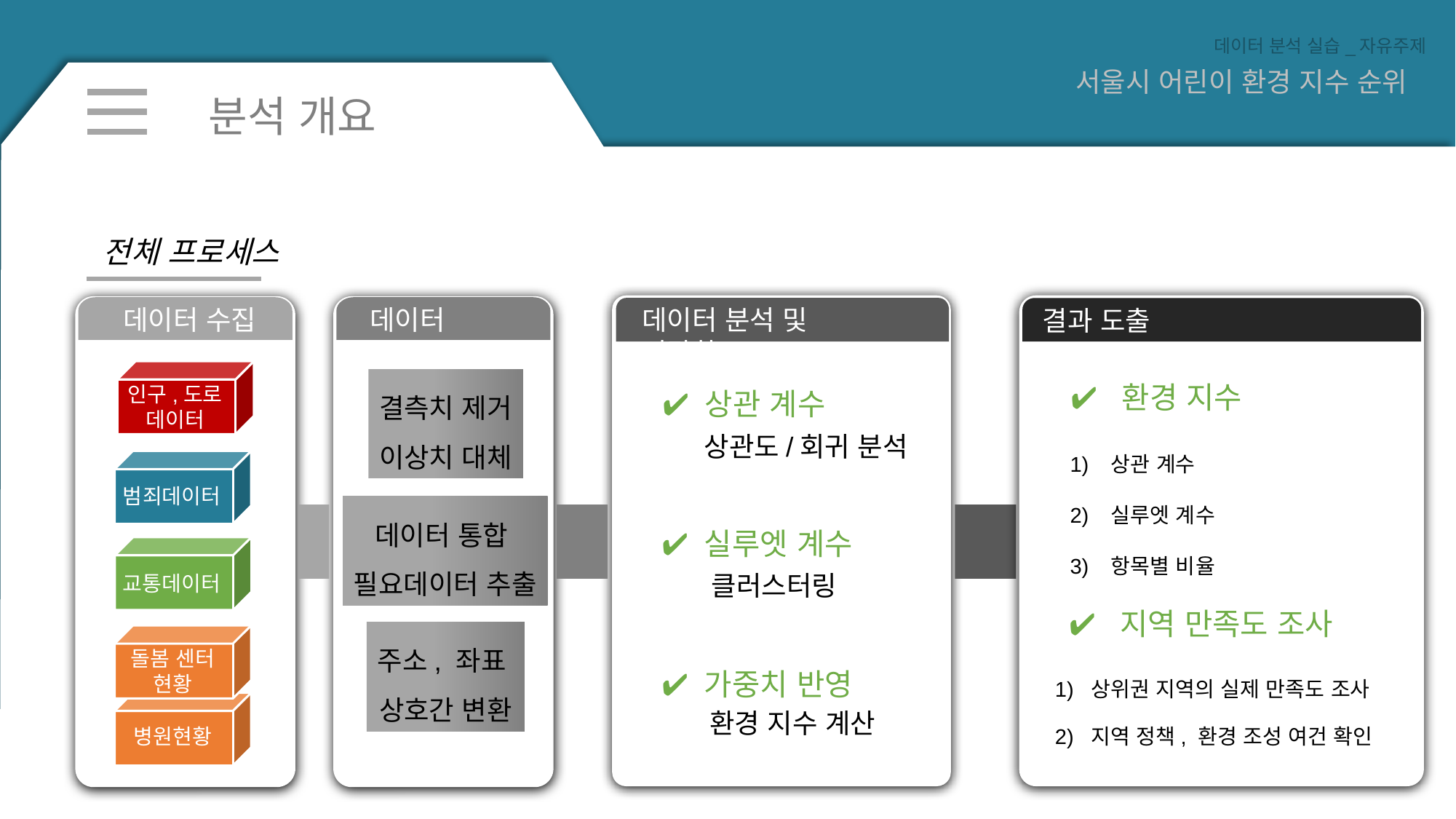

데이터 분석 실습_자유주제
서울시 어린이 환경 지수 순위

분석 개요
전체 프로세스

데이터 분석 및 시각화
데이터 수집
데이터 전처리

결과 도출

인구,도로
데이터
✔ 상관 계수
결측치 제거
이상치 대체
✔  환경 지수
상관 계수
실루엣 계수
항목별 비율
상관도/회귀 분석

범죄데이터
데이터 통합
필요데이터 추출
✔ 실루엣 계수

교통데이터
클러스터링
✔  지역 만족도 조사
주소, 좌표
상호간 변환

돌봄 센터
현황
✔ 가중치 반영
1)  상위권 지역의 실제 만족도 조사
2)  지역 정책, 환경 조성 여건 확인

병원현황
환경 지수 계산